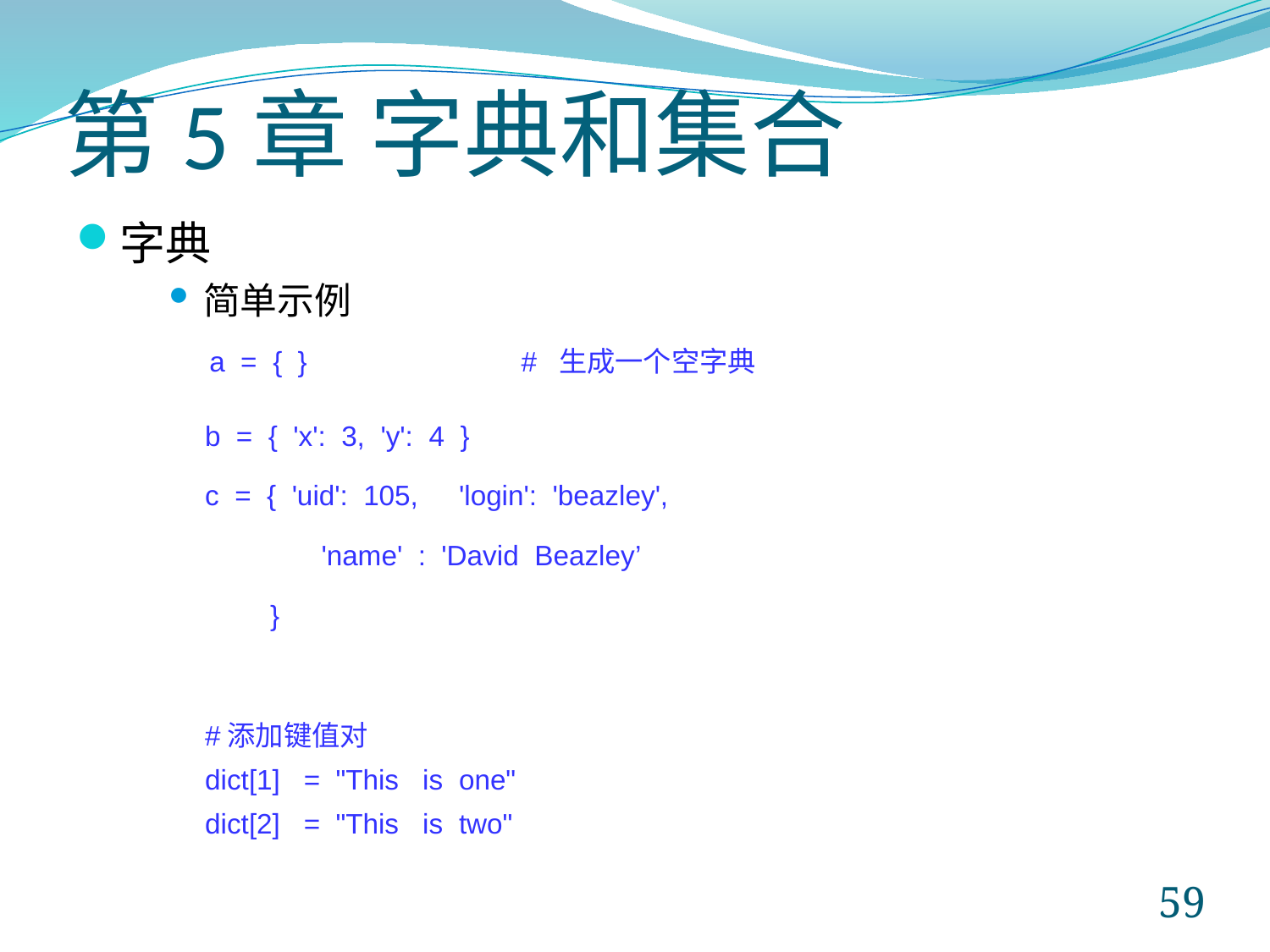

# 第5章 字典和集合
字典
简单示例

a  =  {  }
#  生成一个空字典
b  =  {  'x':  3,  'y':  4  }
c  =  {  'uid':  105,	'login':  'beazley',
		'name'  :  'David  Beazley’
	}

#添加键值对
dict[1]   =  "This   is  one"
dict[2]   =  "This   is  two"

59